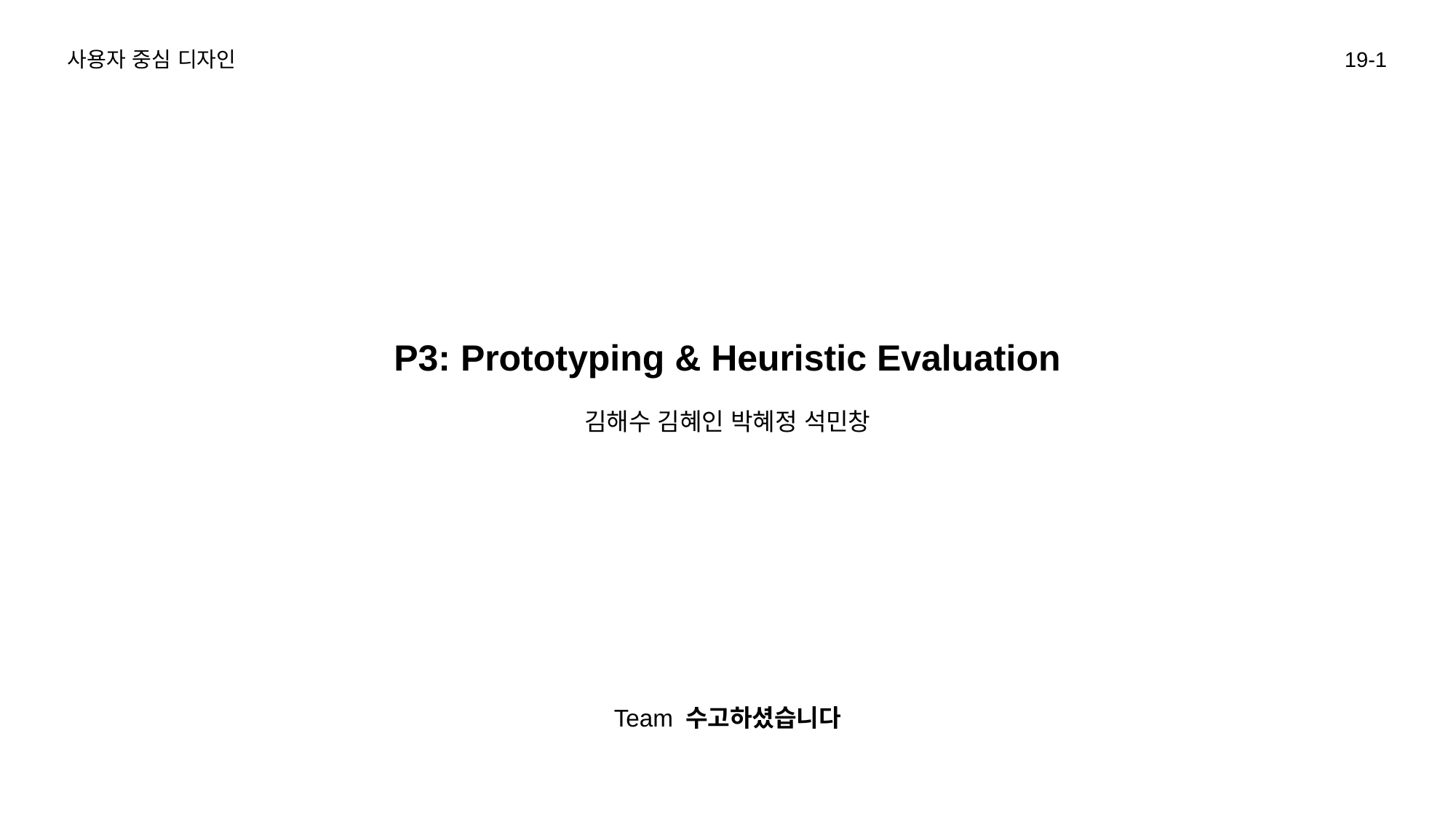

사용자 중심 디자인
19-1
P3: Prototyping & Heuristic Evaluation
김해수 김혜인 박혜정 석민창
Team 수고하셨습니다